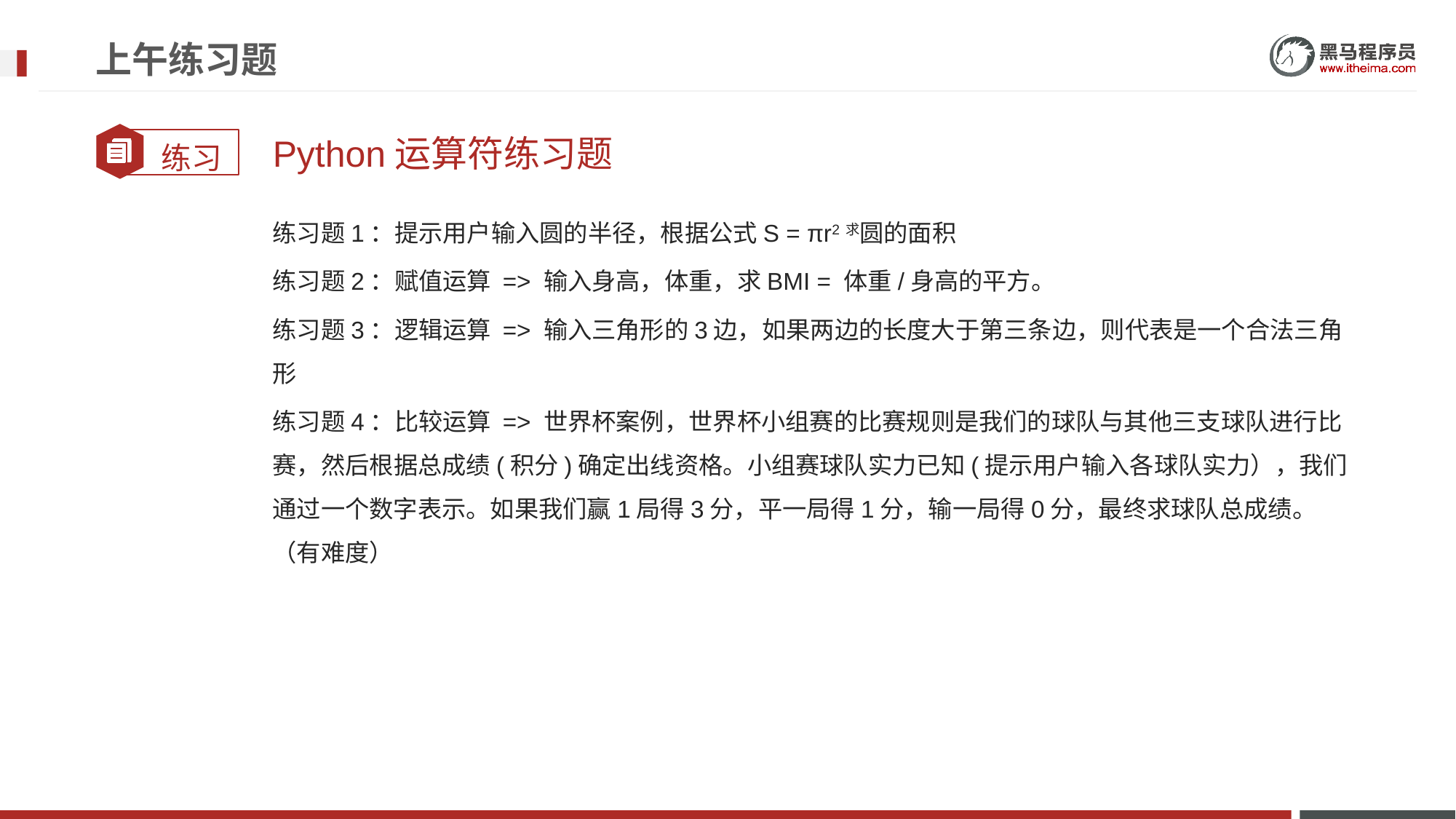

# 上午练习题
Python运算符练习题
练习题1：提示用户输入圆的半径，根据公式S = πr2求圆的面积
练习题2：赋值运算 => 输入身高，体重，求BMI = 体重/身高的平方。
练习题3：逻辑运算 => 输入三角形的3边，如果两边的长度大于第三条边，则代表是一个合法三角形
练习题4：比较运算 => 世界杯案例，世界杯小组赛的比赛规则是我们的球队与其他三支球队进行比赛，然后根据总成绩(积分)确定出线资格。小组赛球队实力已知(提示用户输入各球队实力），我们通过一个数字表示。如果我们赢1局得3分，平一局得1分，输一局得0分，最终求球队总成绩。（有难度）